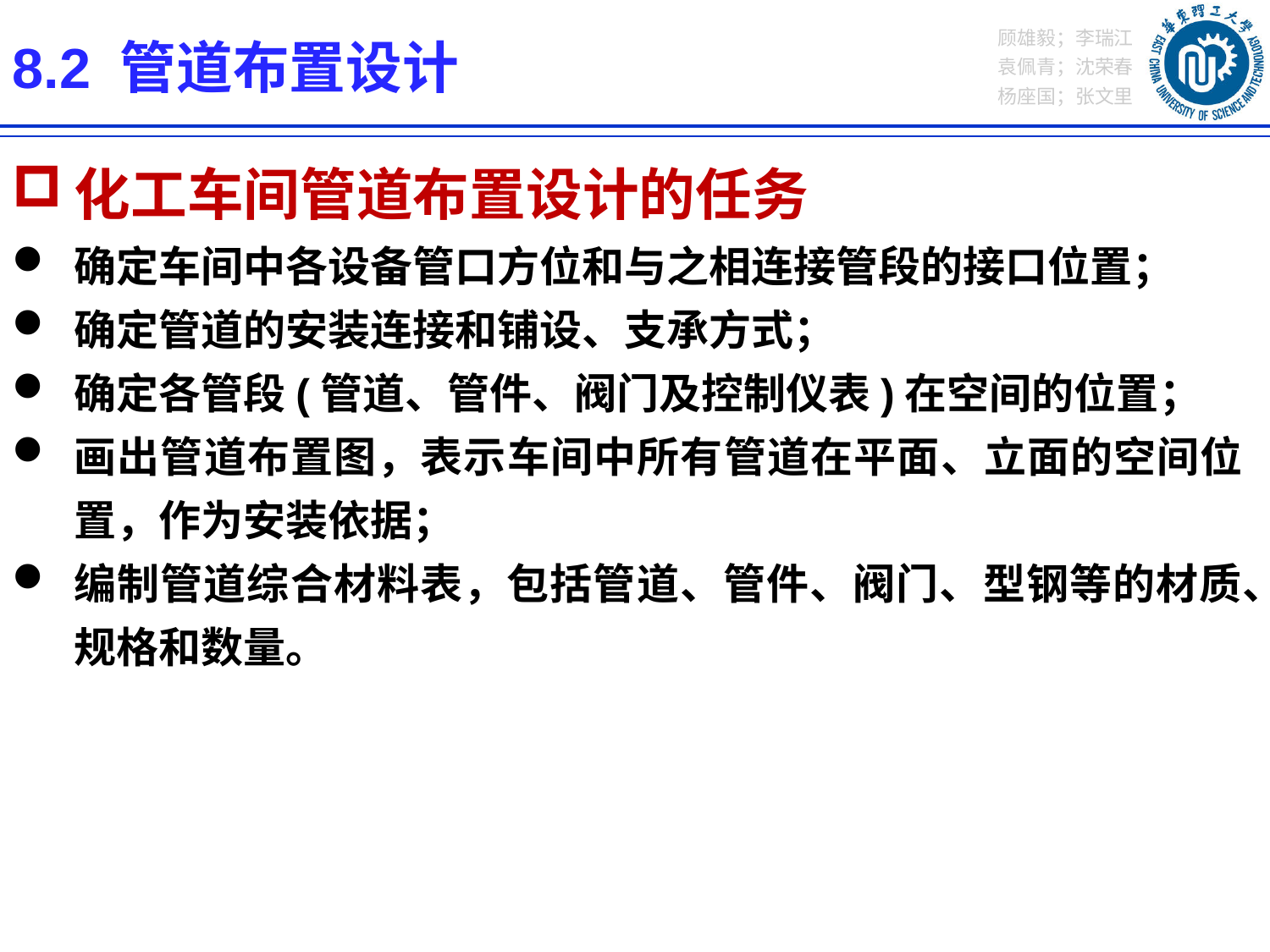

8.2 管道布置设计
化工车间管道布置设计的任务
确定车间中各设备管口方位和与之相连接管段的接口位置；
确定管道的安装连接和铺设、支承方式；
确定各管段(管道、管件、阀门及控制仪表)在空间的位置；
画出管道布置图，表示车间中所有管道在平面、立面的空间位置，作为安装依据；
编制管道综合材料表，包括管道、管件、阀门、型钢等的材质、规格和数量。